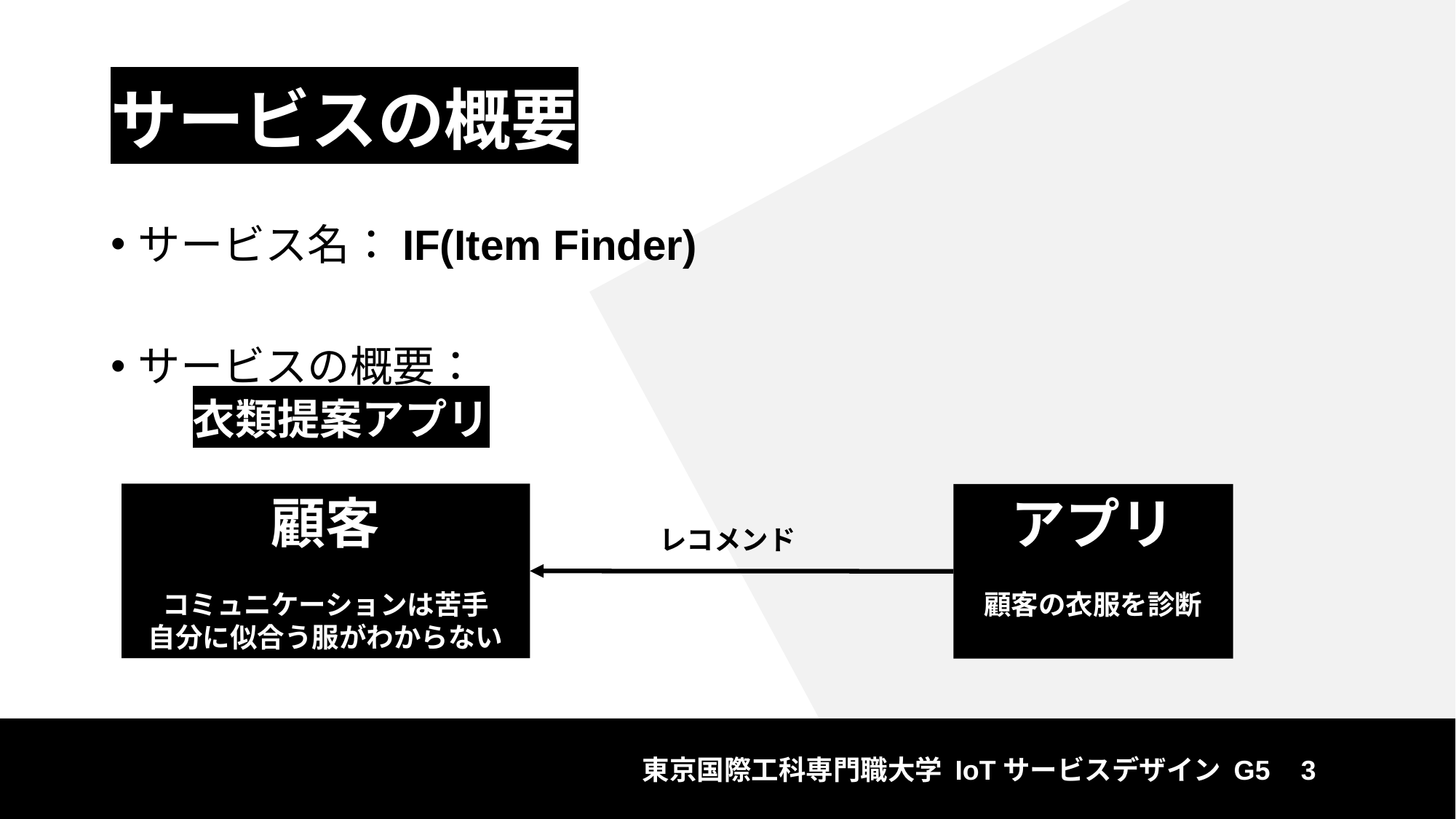

# サービスの概要
サービス名：IF(Item Finder)

サービスの概要：
衣類提案アプリ

顧客

コミュニケーションは苦手
自分に似合う服がわからない
アプリ

顧客の衣服を診断

レコメンド